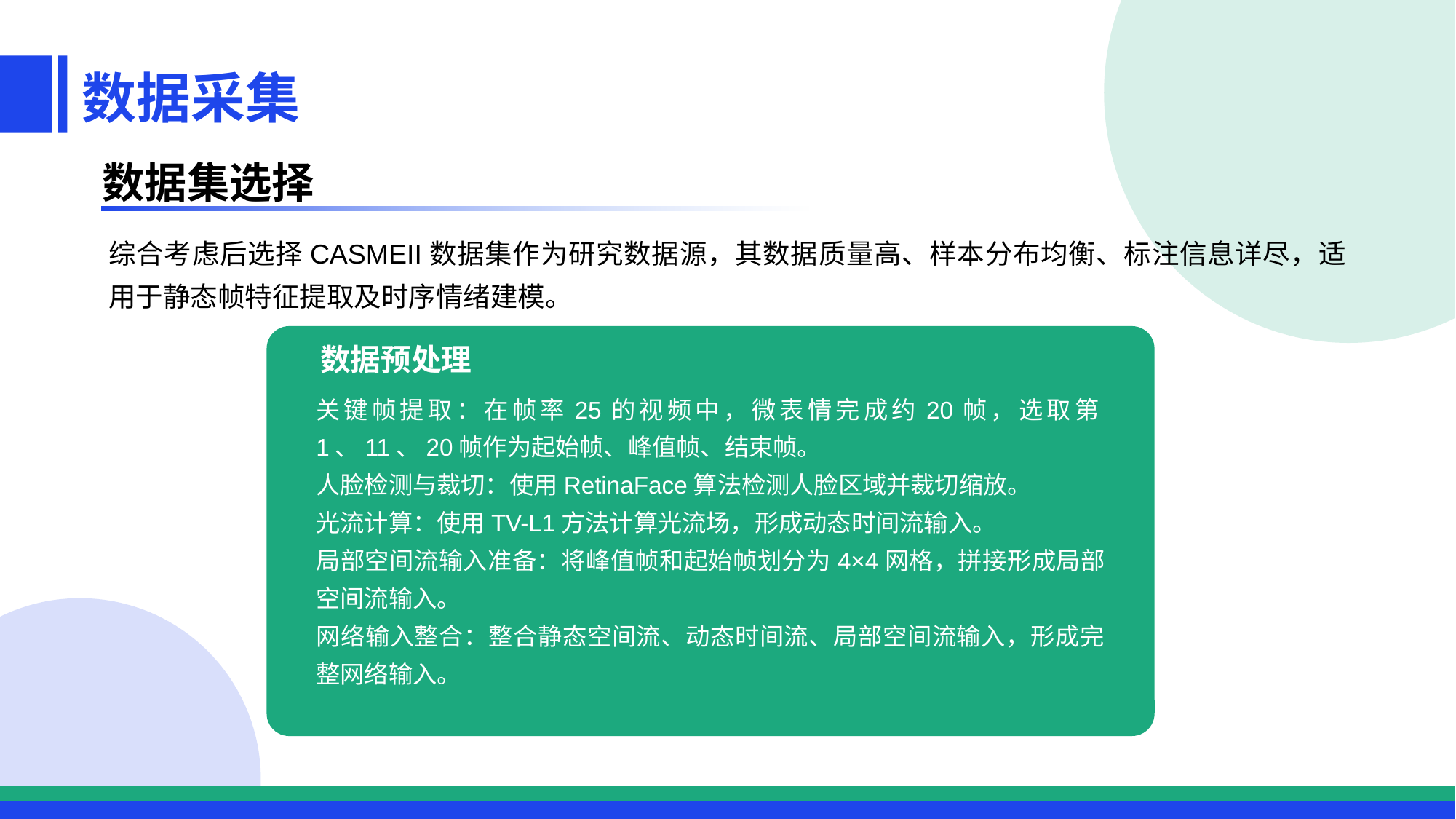

数据采集
数据集选择
综合考虑后选择CASMEII数据集作为研究数据源，其数据质量高、样本分布均衡、标注信息详尽，适用于静态帧特征提取及时序情绪建模。

数据预处理
关键帧提取：在帧率25的视频中，微表情完成约20帧，选取第1、11、20帧作为起始帧、峰值帧、结束帧。
人脸检测与裁切：使用RetinaFace算法检测人脸区域并裁切缩放。
光流计算：使用TV-L1方法计算光流场，形成动态时间流输入。
局部空间流输入准备：将峰值帧和起始帧划分为4×4网格，拼接形成局部空间流输入。
网络输入整合：整合静态空间流、动态时间流、局部空间流输入，形成完整网络输入。